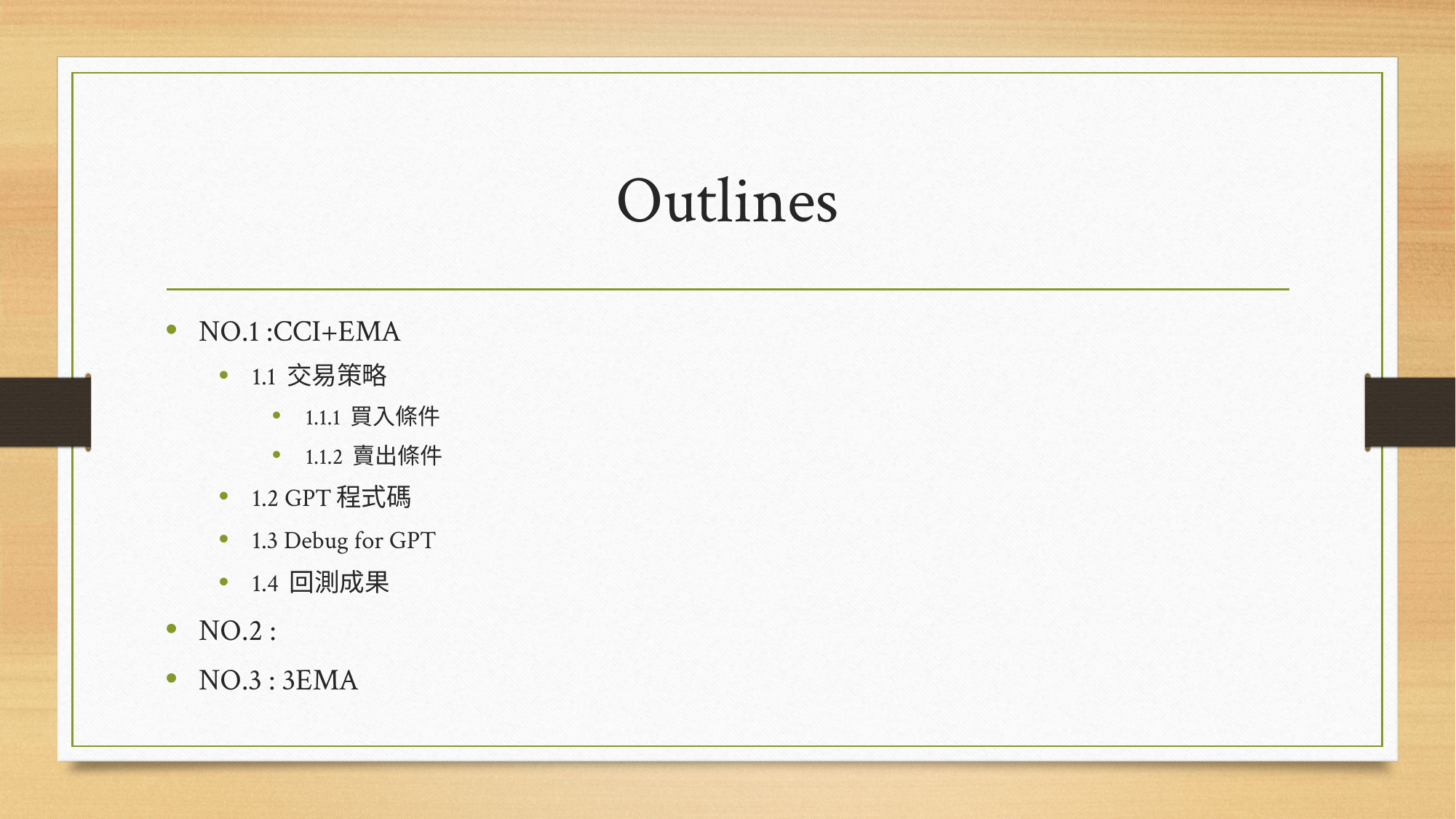

# Outlines
NO.1 :CCI+EMA
1.1 交易策略
1.1.1 買入條件
1.1.2 賣出條件
1.2 GPT程式碼
1.3 Debug for GPT
1.4 回測成果
NO.2 :
NO.3 : 3EMA